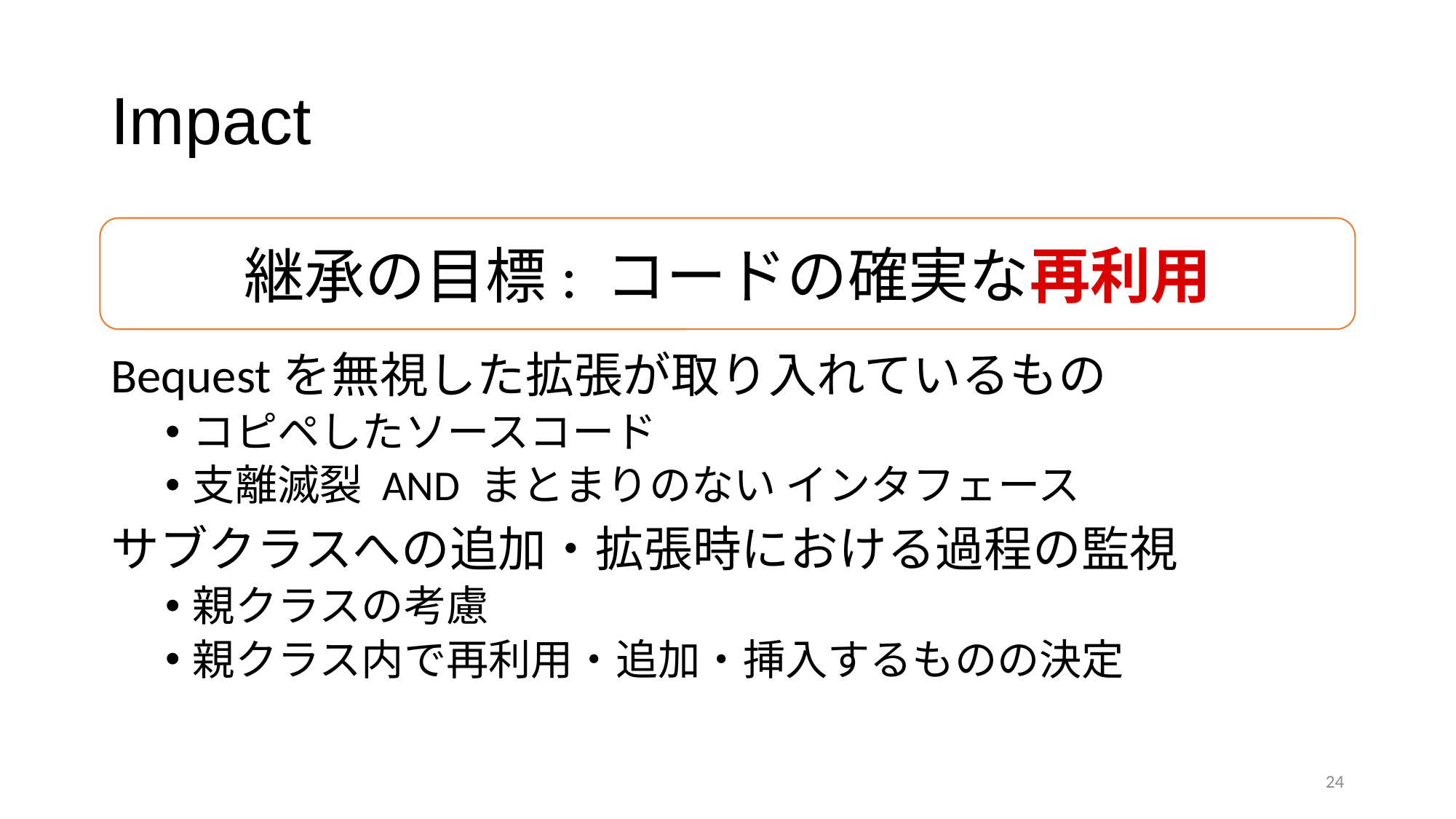

# Impact
継承の目標: コードの確実な再利用
Bequestを無視した拡張が取り入れているもの
コピペしたソースコード
支離滅裂 AND まとまりのない インタフェース
サブクラスへの追加・拡張時における過程の監視
親クラスの考慮
親クラス内で再利用・追加・挿入するものの決定
24